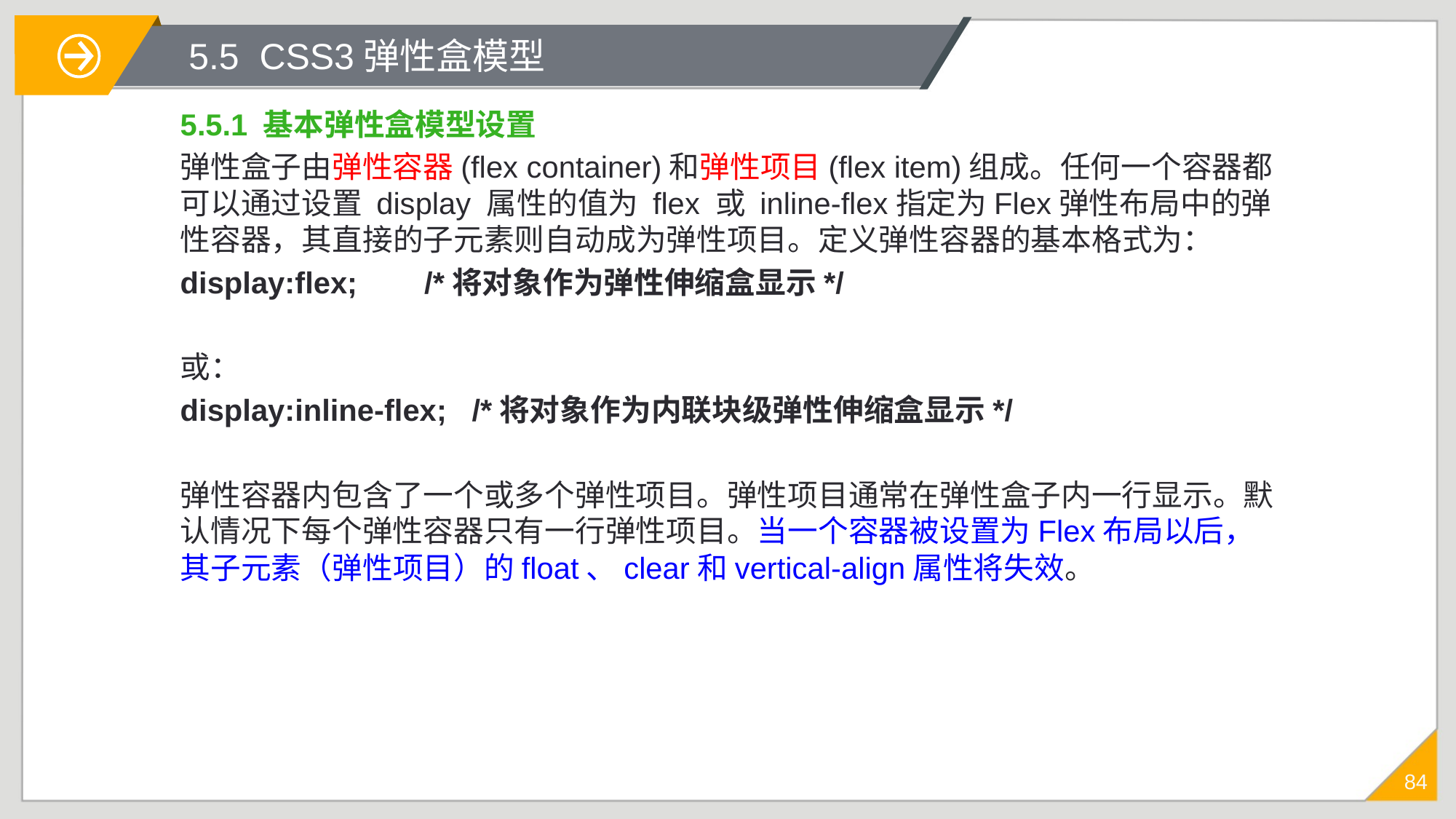

# 5.5  CSS3弹性盒模型
5.5.1 基本弹性盒模型设置
弹性盒子由弹性容器(flex container)和弹性项目(flex item)组成。任何一个容器都可以通过设置 display 属性的值为 flex 或 inline-flex指定为Flex弹性布局中的弹性容器，其直接的子元素则自动成为弹性项目。定义弹性容器的基本格式为：
display:flex;        /*将对象作为弹性伸缩盒显示*/

或：
display:inline-flex;   /*将对象作为内联块级弹性伸缩盒显示*/

弹性容器内包含了一个或多个弹性项目。弹性项目通常在弹性盒子内一行显示。默认情况下每个弹性容器只有一行弹性项目。当一个容器被设置为Flex布局以后，其子元素（弹性项目）的float、clear和vertical-align属性将失效。